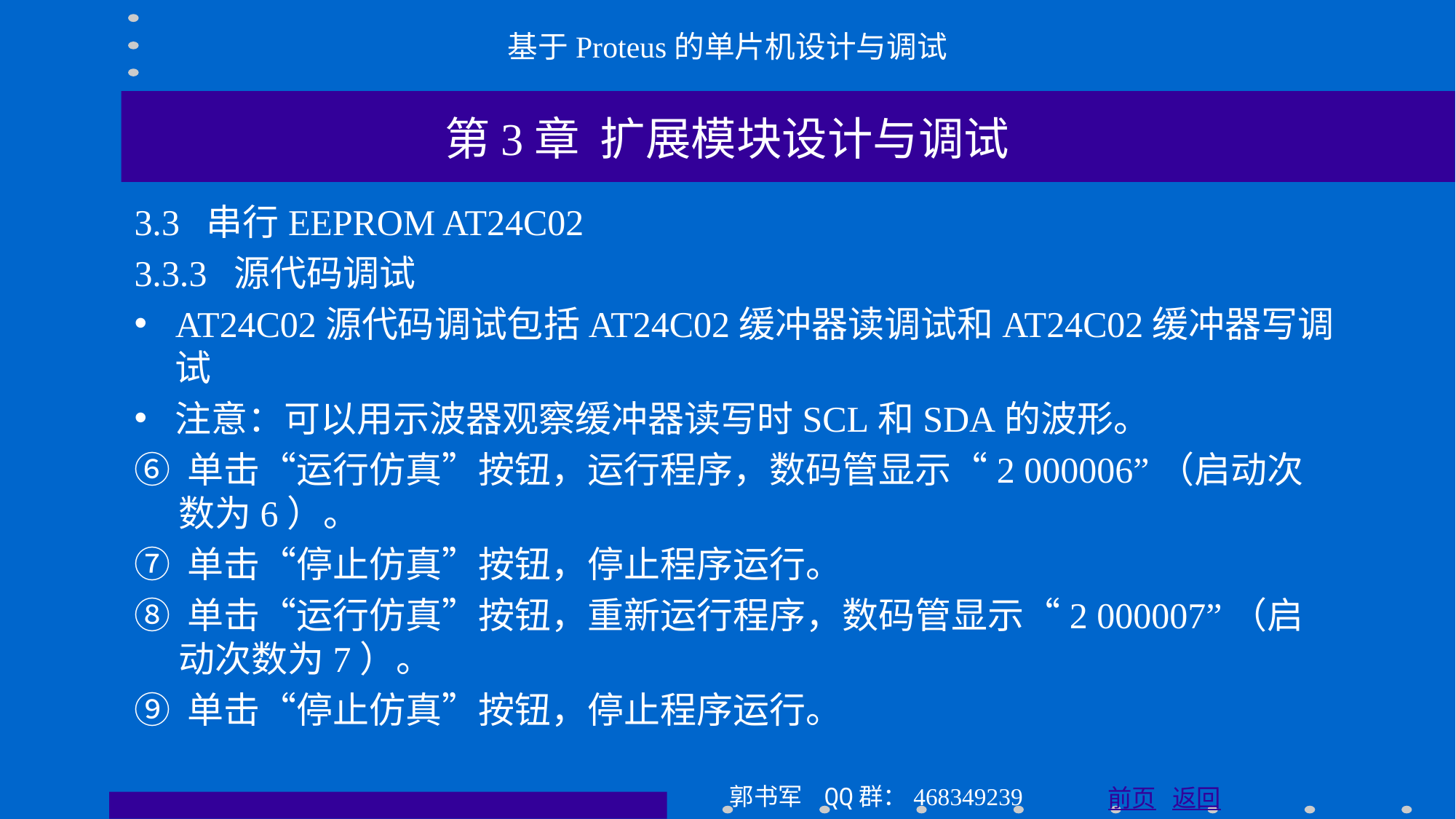

基于Proteus的单片机设计与调试
第3章  扩展模块设计与调试
3.3  串行EEPROM AT24C02
3.3.3  源代码调试
AT24C02源代码调试包括AT24C02缓冲器读调试和AT24C02缓冲器写调试
注意：可以用示波器观察缓冲器读写时SCL和SDA的波形。
⑥ 单击“运行仿真”按钮，运行程序，数码管显示“2 000006”（启动次数为6）。
⑦ 单击“停止仿真”按钮，停止程序运行。
⑧ 单击“运行仿真”按钮，重新运行程序，数码管显示“2 000007”（启动次数为7）。
⑨ 单击“停止仿真”按钮，停止程序运行。

郭书军   QQ群：468349239
前页   返回